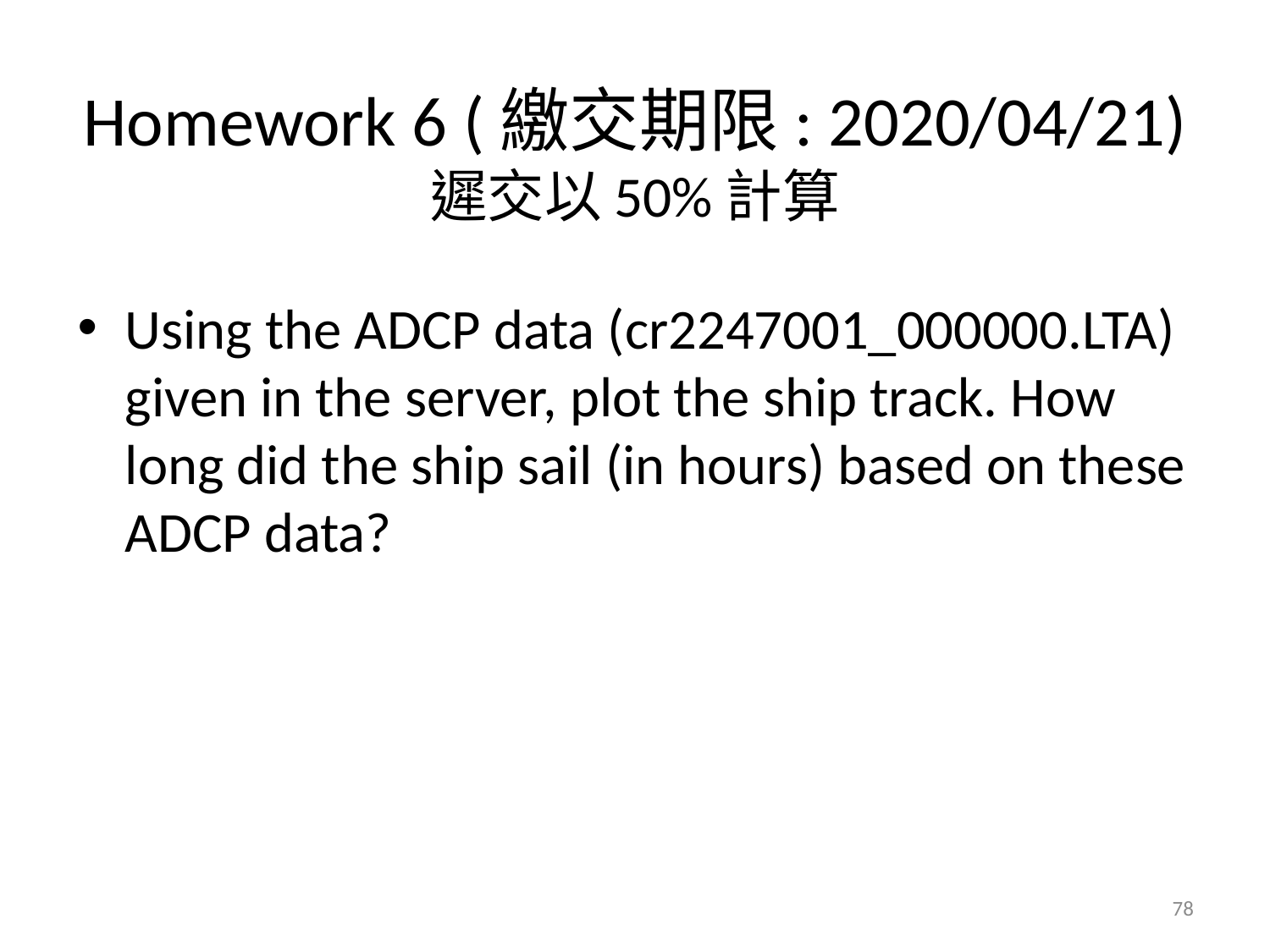

# Homework 6 (繳交期限: 2020/04/21) 遲交以50%計算
Using the ADCP data (cr2247001_000000.LTA) given in the server, plot the ship track. How long did the ship sail (in hours) based on these ADCP data?
78